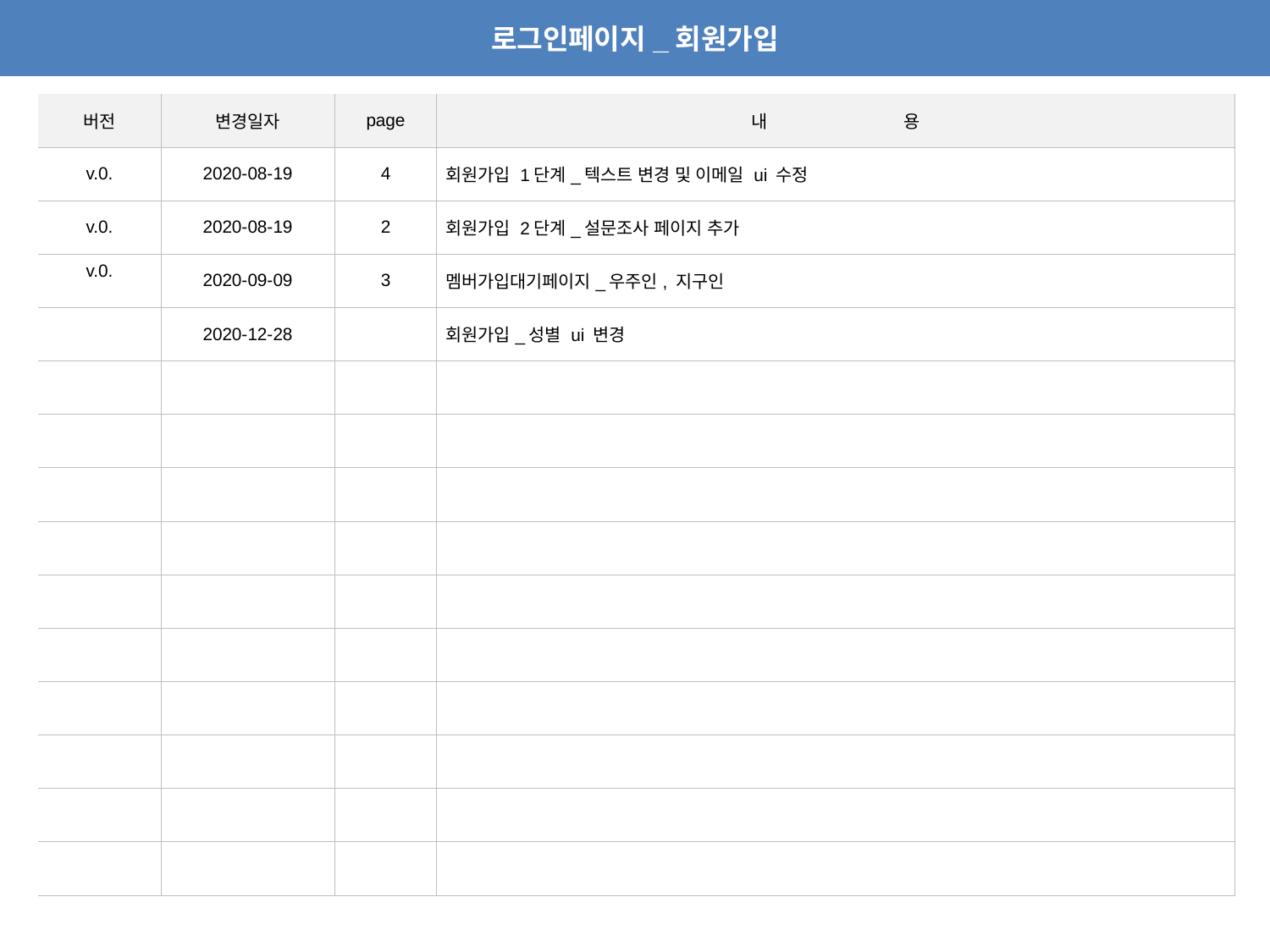

로그인페이지_회원가입
| 버전 | 변경일자 | page | 내 용 |
| --- | --- | --- | --- |
| v.0. | 2020-08-19 | 4 | 회원가입 1단계\_텍스트 변경 및 이메일 ui 수정 |
| v.0. | 2020-08-19 | 2 | 회원가입 2단계\_설문조사 페이지 추가 |
| v.0. | 2020-09-09 | 3 | 멤버가입대기페이지\_우주인, 지구인 |
|  | 2020-12-28 |  | 회원가입\_성별 ui 변경 |
|  |  |  |  |
|  |  |  |  |
|  |  |  |  |
|  |  |  |  |
|  |  |  |  |
|  |  |  |  |
|  |  |  |  |
|  |  |  |  |
|  |  |  |  |
|  |  |  |  |